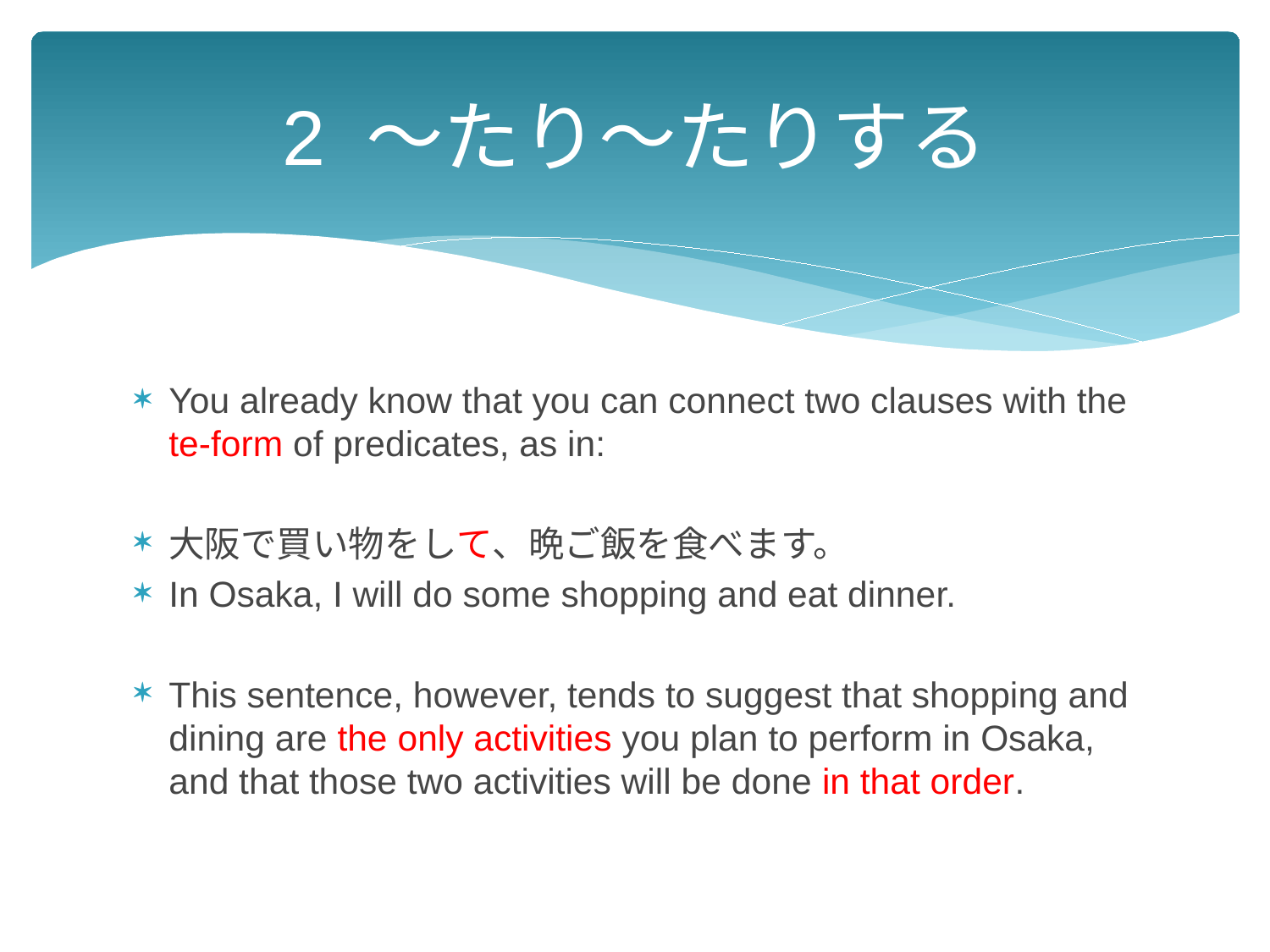

# 2 ～たり～たりする
You already know that you can connect two clauses with the te-form of predicates, as in:

大阪で買い物をして、晩ご飯を食べます。
In Osaka, I will do some shopping and eat dinner.

This sentence, however, tends to suggest that shopping and dining are the only activities you plan to perform in Osaka, and that those two activities will be done in that order.